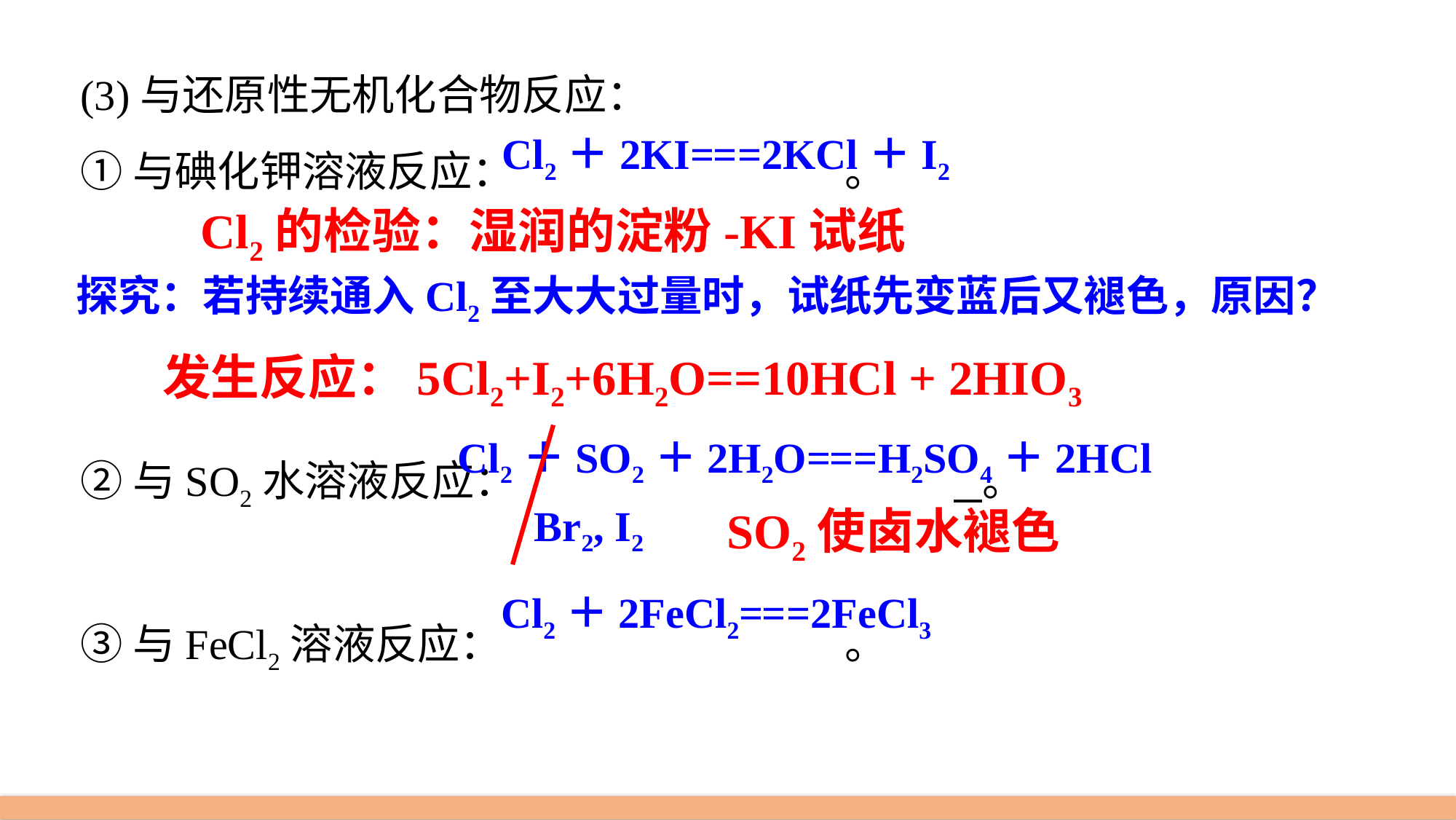

(3)与还原性无机化合物反应：
①与碘化钾溶液反应：				。

②与SO2水溶液反应：					   。

③与FeCl2溶液反应：				。
Cl2＋2KI===2KCl＋I2
Cl2的检验：湿润的淀粉-KI试纸
探究：若持续通入Cl2至大大过量时，试纸先变蓝后又褪色，原因？
发生反应：5Cl2+I2+6H2O==10HCl + 2HIO3
Cl2＋SO2＋2H2O===H2SO4＋2HCl
Br2, I2
SO2使卤水褪色
Cl2＋2FeCl2===2FeCl3